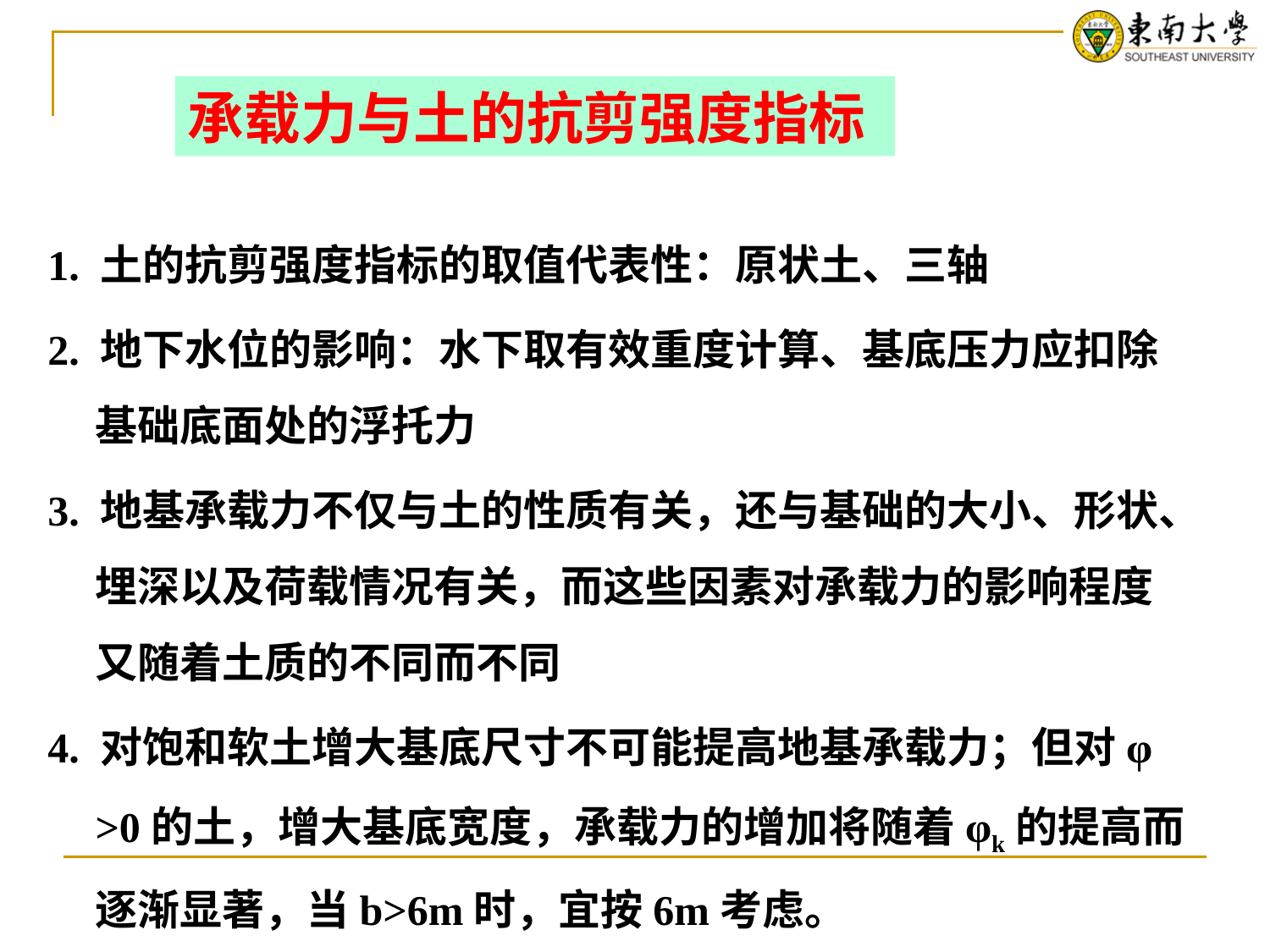

# 承载力与土的抗剪强度指标
1. 土的抗剪强度指标的取值代表性：原状土、三轴
2. 地下水位的影响：水下取有效重度计算、基底压力应扣除基础底面处的浮托力
3. 地基承载力不仅与土的性质有关，还与基础的大小、形状、埋深以及荷载情况有关，而这些因素对承载力的影响程度又随着土质的不同而不同
4. 对饱和软土增大基底尺寸不可能提高地基承载力；但对φ >0的土，增大基底宽度，承载力的增加将随着φk的提高而逐渐显著，当b>6m时，宜按6m考虑。